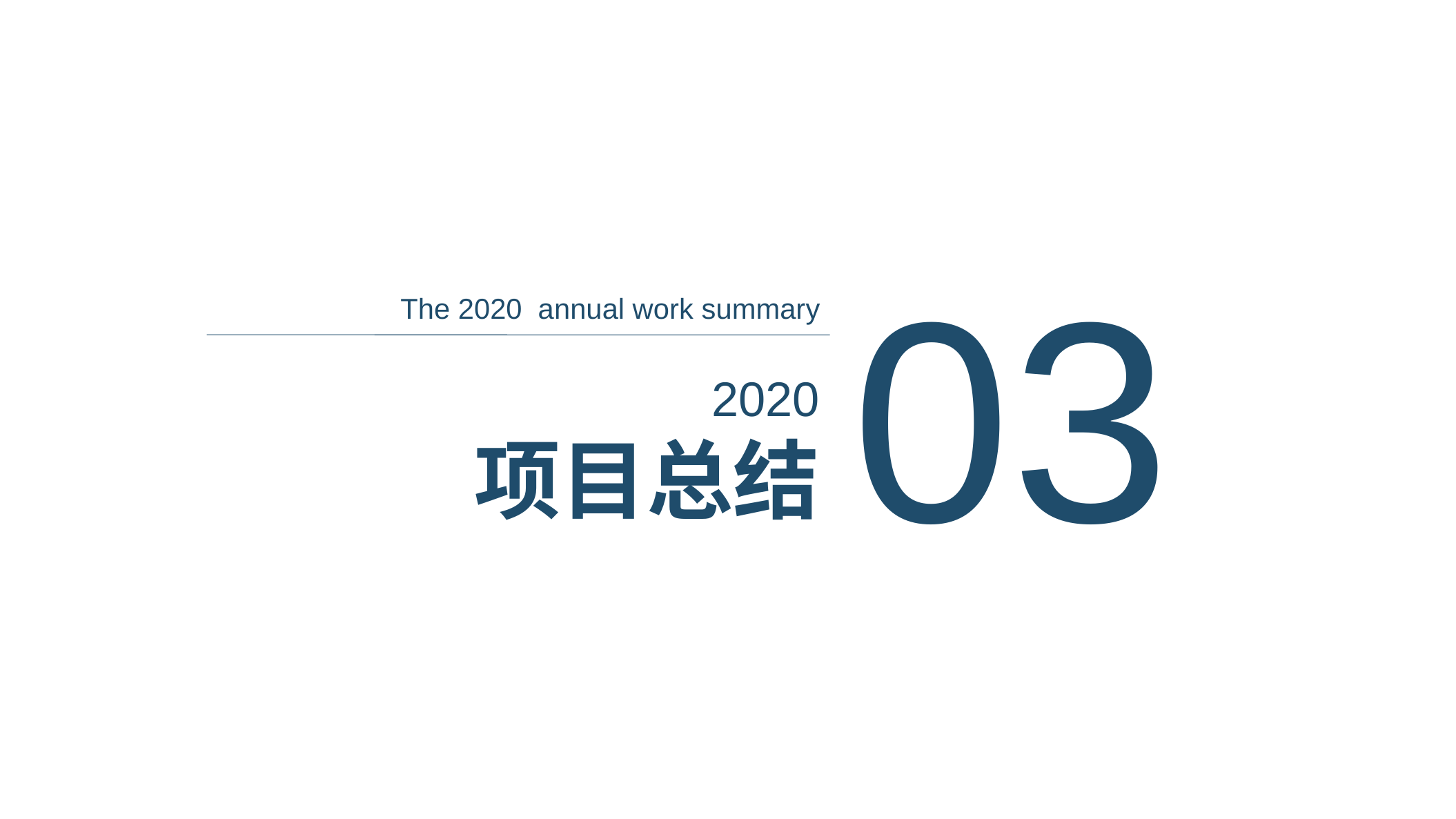

03
The 2020  annual work summary

2020
项目总结